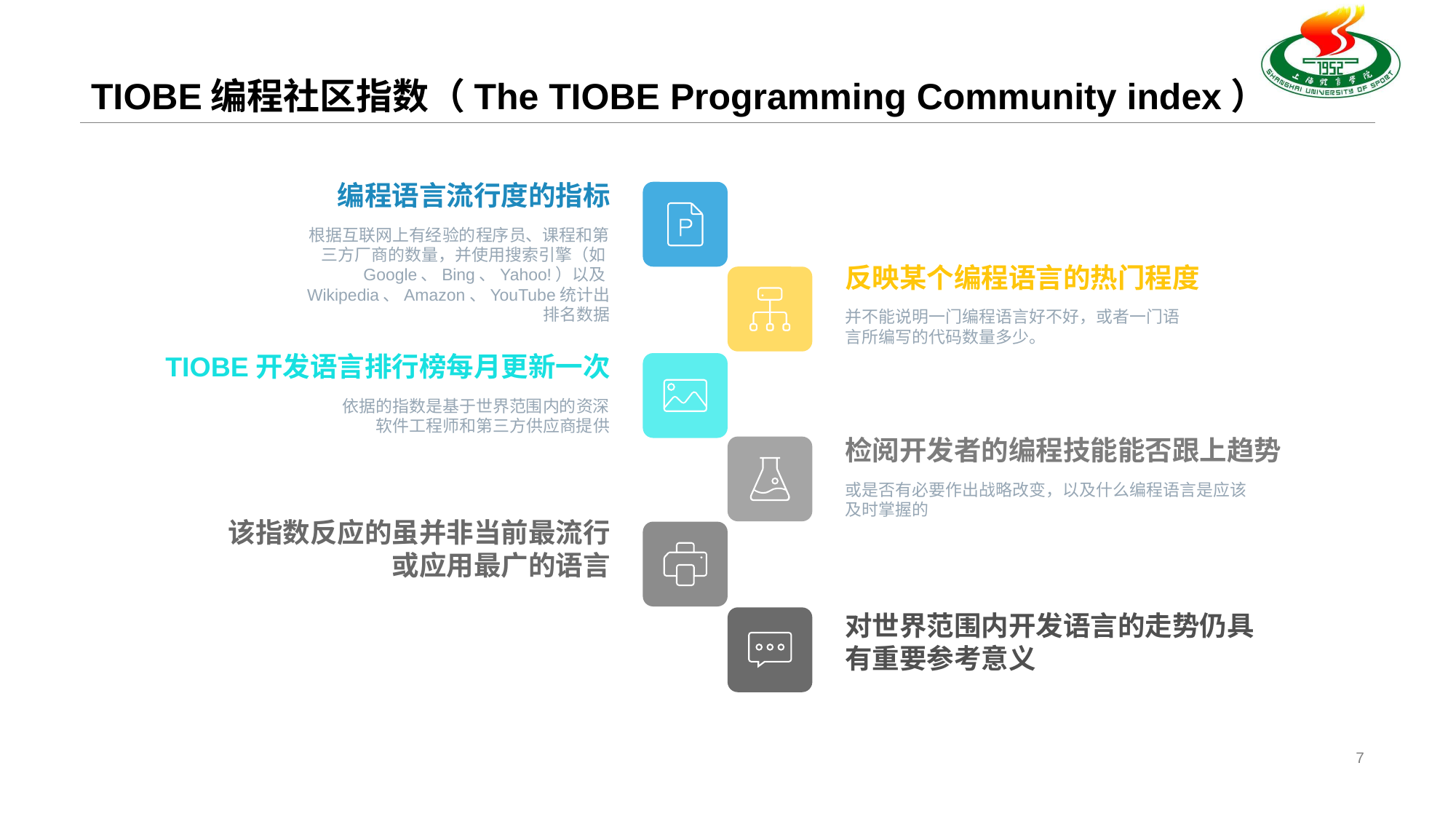

# TIOBE编程社区指数（The TIOBE Programming Community index）
编程语言流行度的指标
根据互联网上有经验的程序员、课程和第三方厂商的数量，并使用搜索引擎（如Google、Bing、Yahoo!）以及Wikipedia、Amazon、YouTube统计出排名数据

反映某个编程语言的热门程度
并不能说明一门编程语言好不好，或者一门语言所编写的代码数量多少。

TIOBE开发语言排行榜每月更新一次
依据的指数是基于世界范围内的资深软件工程师和第三方供应商提供

检阅开发者的编程技能能否跟上趋势
或是否有必要作出战略改变，以及什么编程语言是应该及时掌握的

该指数反应的虽并非当前最流行或应用最广的语言

对世界范围内开发语言的走势仍具有重要参考意义

7